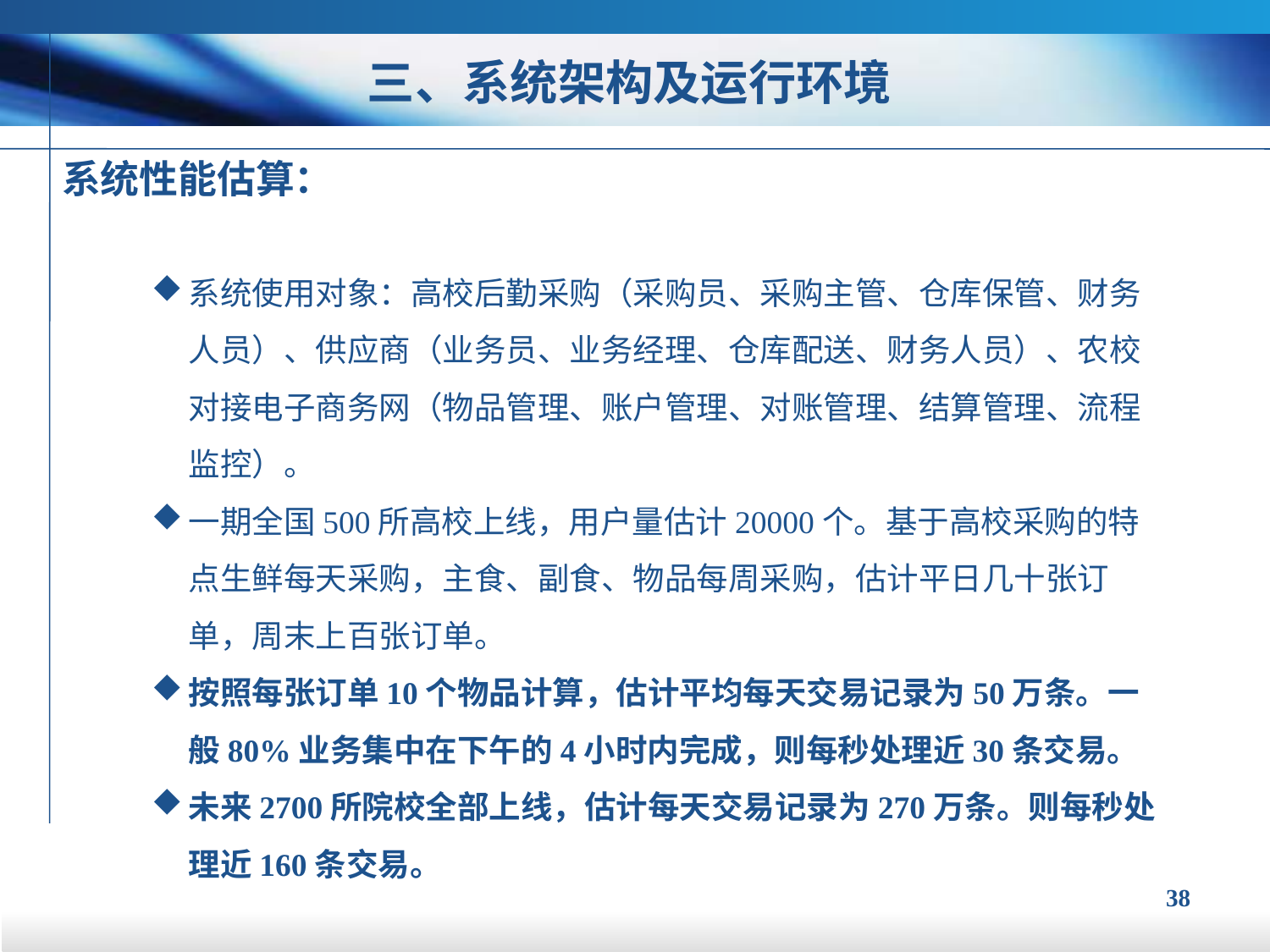

三、系统架构及运行环境
系统性能估算：

系统使用对象：高校后勤采购（采购员、采购主管、仓库保管、财务人员）、供应商（业务员、业务经理、仓库配送、财务人员）、农校对接电子商务网（物品管理、账户管理、对账管理、结算管理、流程监控）。
一期全国500所高校上线，用户量估计20000个。基于高校采购的特点生鲜每天采购，主食、副食、物品每周采购，估计平日几十张订单，周末上百张订单。
按照每张订单10个物品计算，估计平均每天交易记录为50万条。一般80%业务集中在下午的4小时内完成，则每秒处理近30条交易。
未来2700所院校全部上线，估计每天交易记录为270万条。则每秒处理近160条交易。